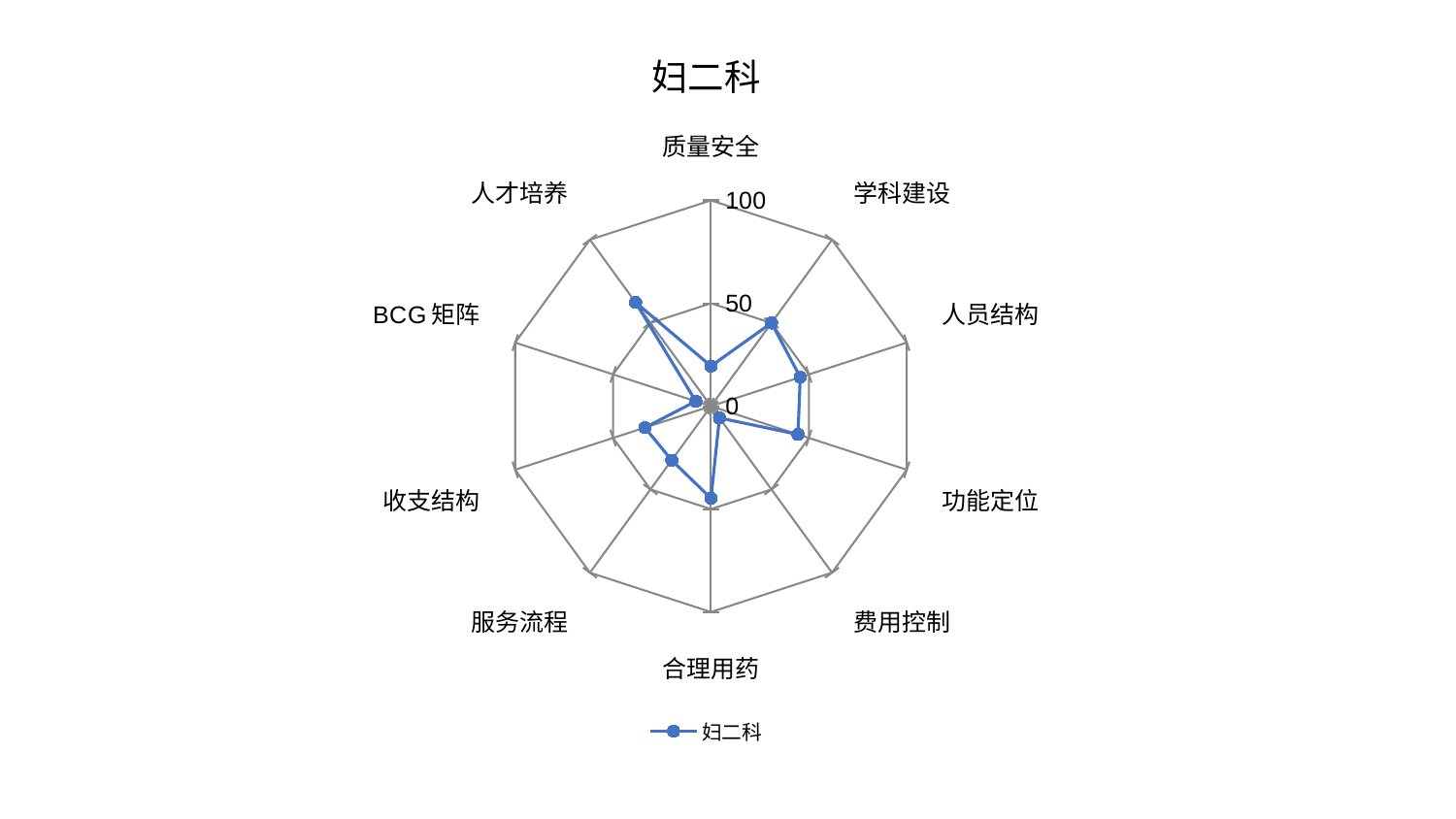

### Chart: 妇二科

| Category | 妇二科 |
|---|---|
| 质量安全 | 19.4990738805469 |
| 学科建设 | 50.02810556902505 |
| 人员结构 | 45.596781577160975 |
| 功能定位 | 44.449601511186685 |
| 费用控制 | 7.0554335065675255 |
| 合理用药 | 44.78556243994476 |
| 服务流程 | 32.45546485474311 |
| 收支结构 | 33.73515600346296 |
| BCG矩阵 | 7.741281094929694 |
| 人才培养 | 62.323234423493396 |
111